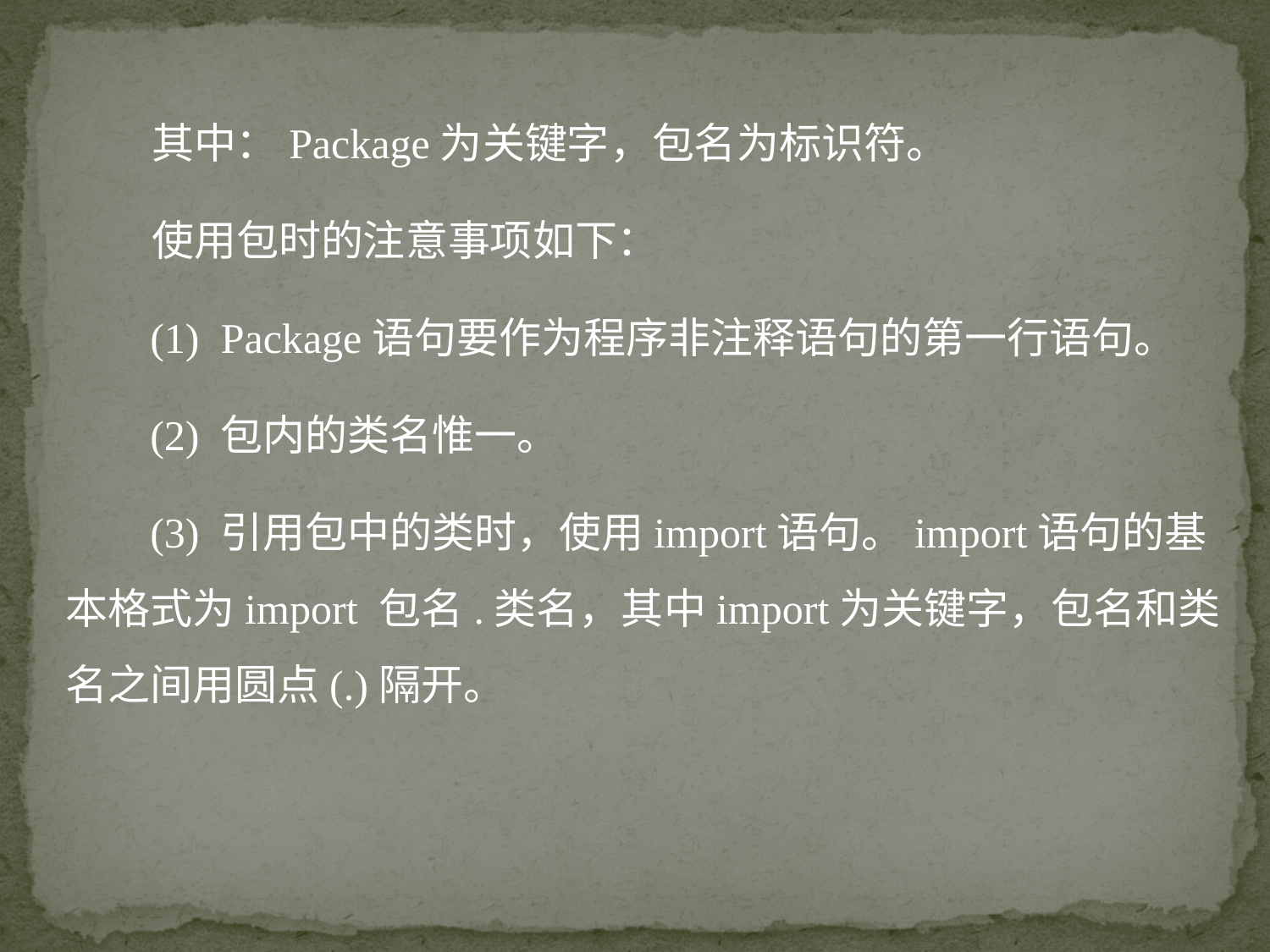

其中：Package为关键字，包名为标识符。
        使用包时的注意事项如下：
        (1)  Package语句要作为程序非注释语句的第一行语句。
        (2) 包内的类名惟一。
        (3) 引用包中的类时，使用import语句。import语句的基本格式为import 包名.类名，其中import为关键字，包名和类名之间用圆点(.)隔开。